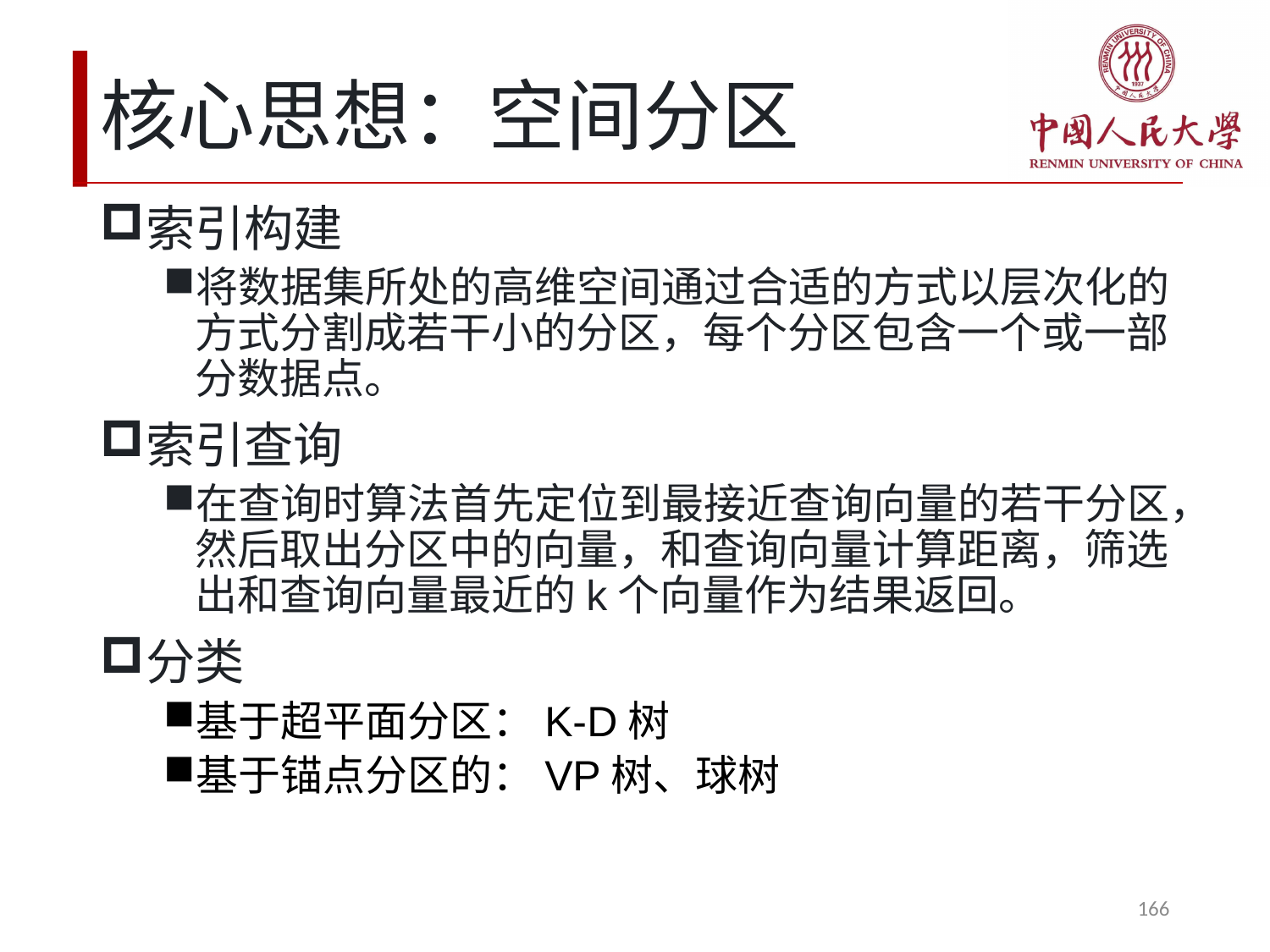

# 核心思想：空间分区
索引构建
将数据集所处的高维空间通过合适的方式以层次化的方式分割成若干小的分区，每个分区包含一个或一部分数据点。
索引查询
在查询时算法首先定位到最接近查询向量的若干分区，然后取出分区中的向量，和查询向量计算距离，筛选出和查询向量最近的k个向量作为结果返回。
分类
基于超平面分区：K-D树
基于锚点分区的：VP树、球树

166